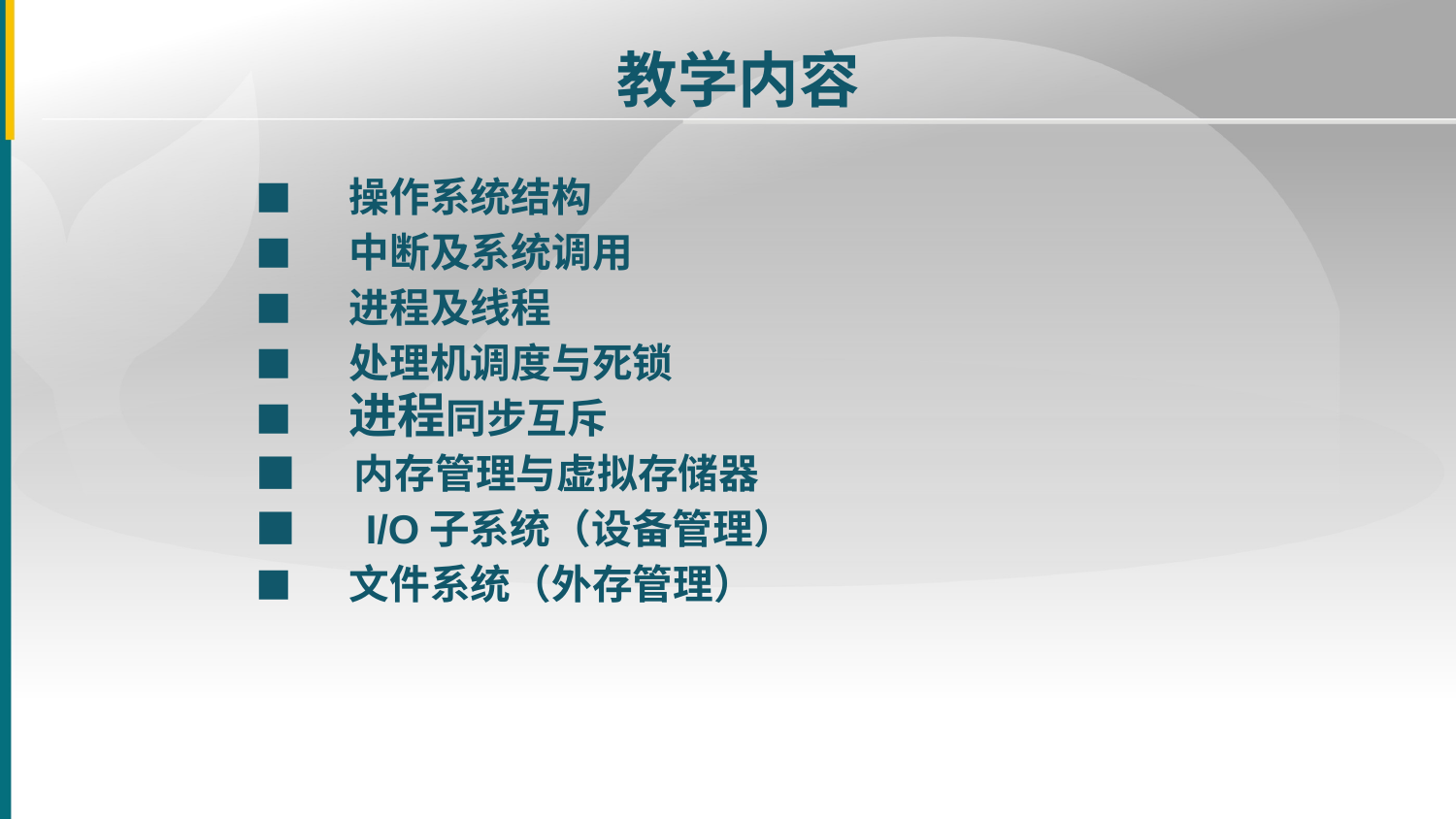

教学内容
■　操作系统结构
■　中断及系统调用
■　进程及线程
■　处理机调度与死锁
■　进程同步互斥
■　内存管理与虚拟存储器
■　I/O子系统（设备管理）
■　文件系统（外存管理）